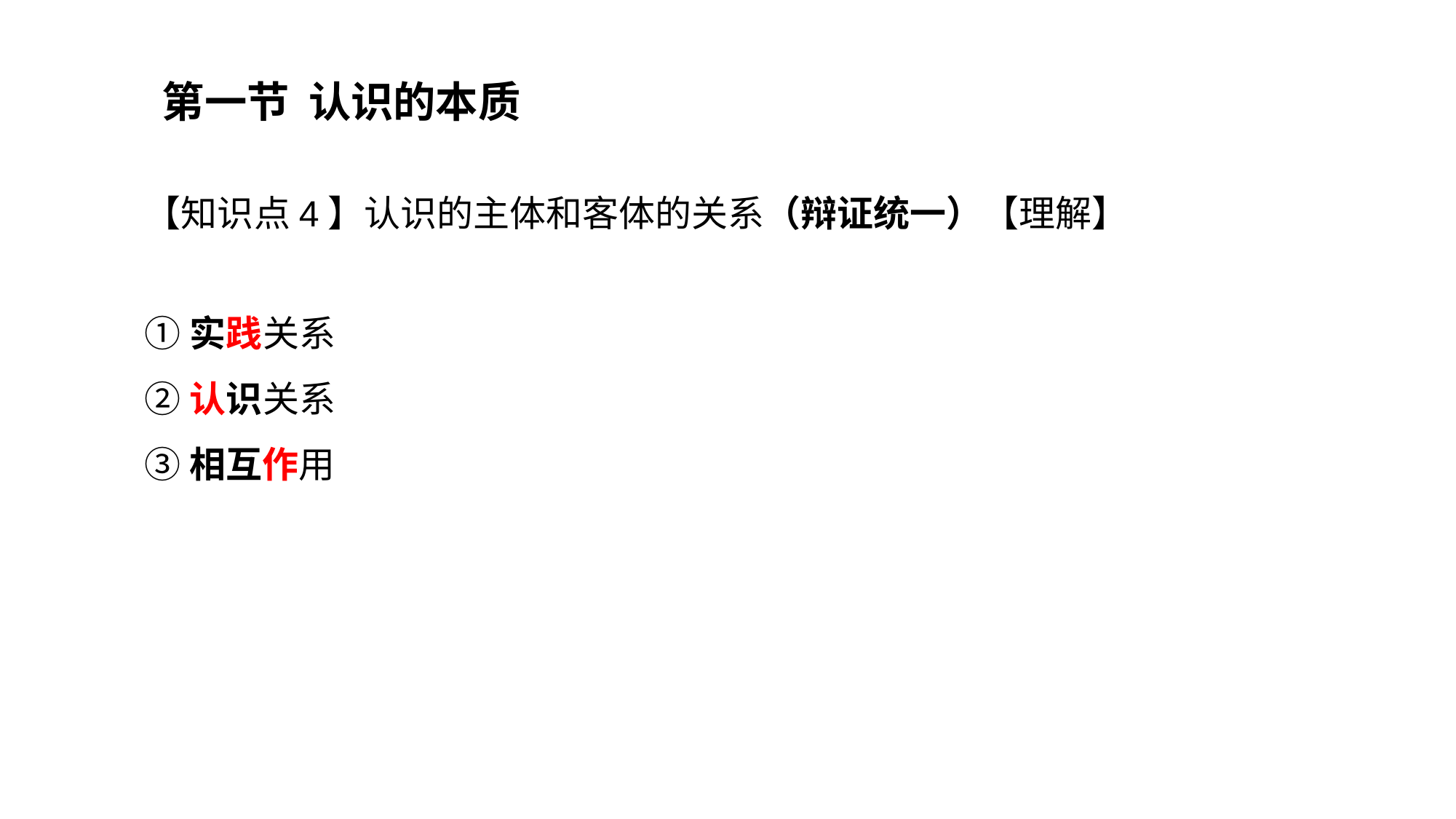

第一节  认识的本质
【知识点4】认识的主体和客体的关系（辩证统一）【理解】

①实践关系
②认识关系
③相互作用